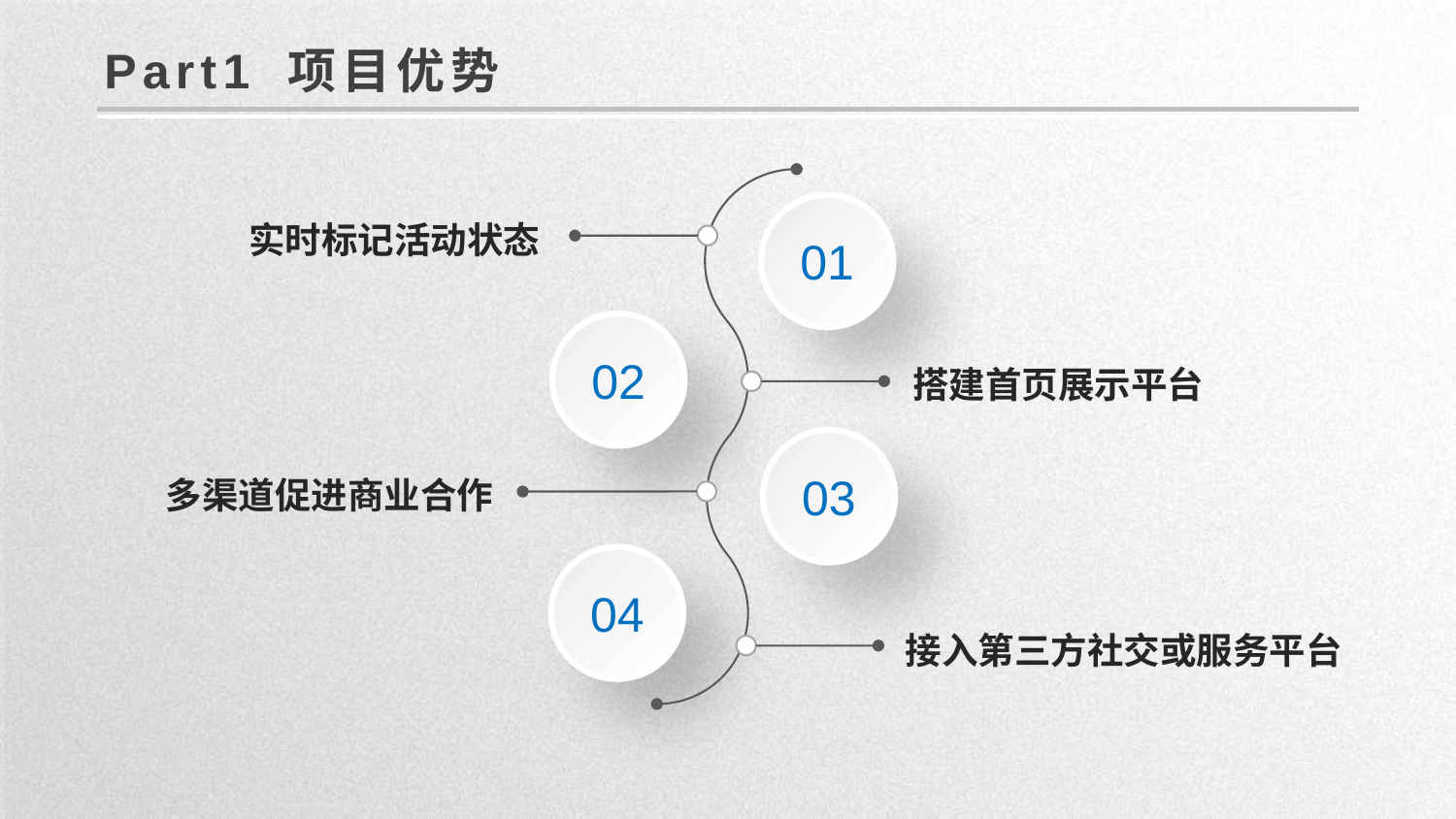

Part1 项目优势

01

实时标记活动状态

02

搭建首页展示平台

03
多渠道促进商业合作

04
接入第三方社交或服务平台